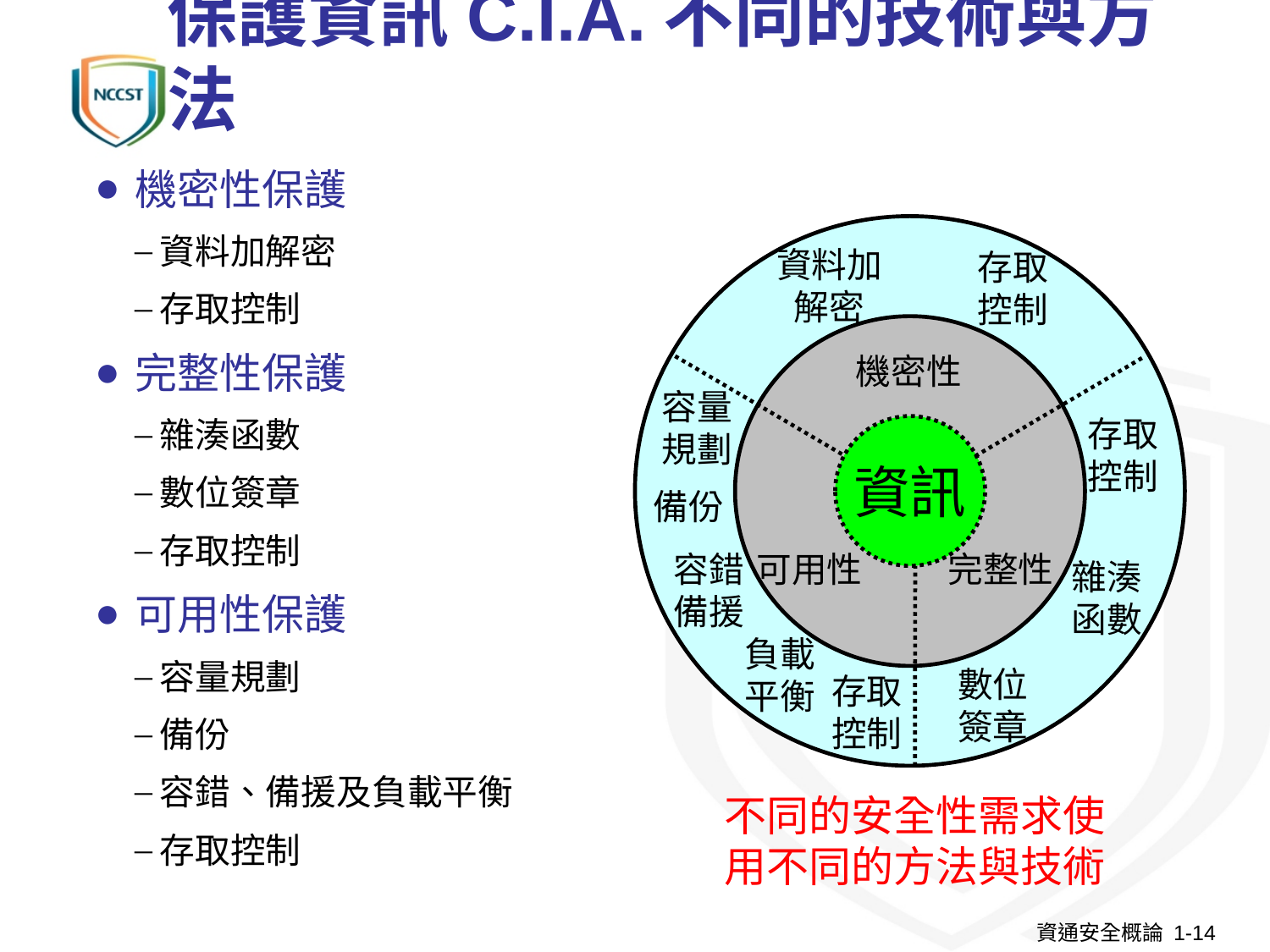

# 保護資訊C.I.A.不同的技術與方法
機密性保護
資料加解密
存取控制
完整性保護
雜湊函數
數位簽章
存取控制
可用性保護
容量規劃
備份
容錯、備援及負載平衡
存取控制

資料加
解密
存取
控制

機密性

容量
規劃
存取
控制
資訊
備份
可用性
完整性
雜湊
函數

負載平衡
數位
簽章
存取
控制
容錯
備援
不同的安全性需求使用不同的方法與技術